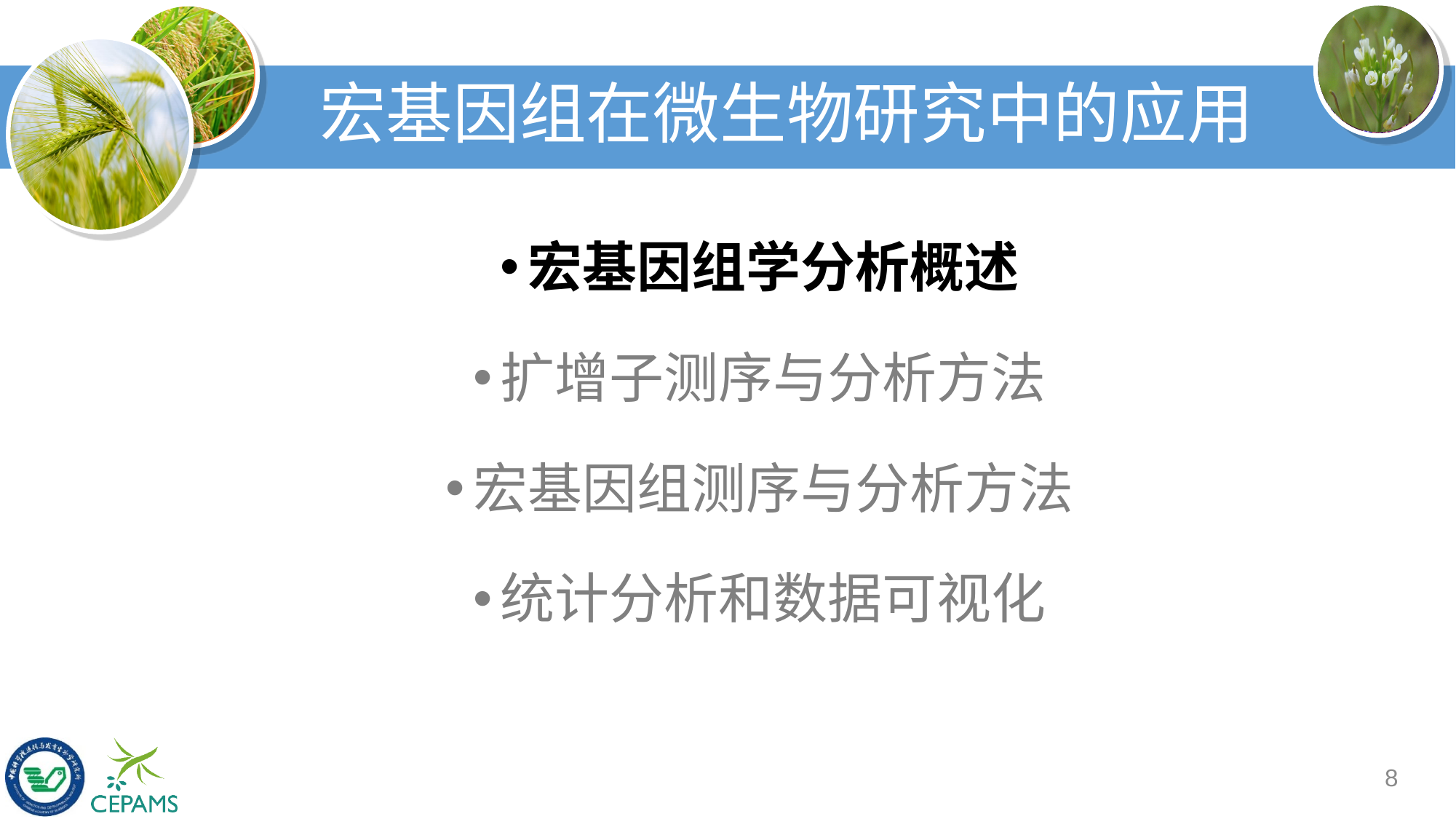

# 宏基因组在微生物研究中的应用
宏基因组学分析概述
扩增子测序与分析方法
宏基因组测序与分析方法
统计分析和数据可视化
8